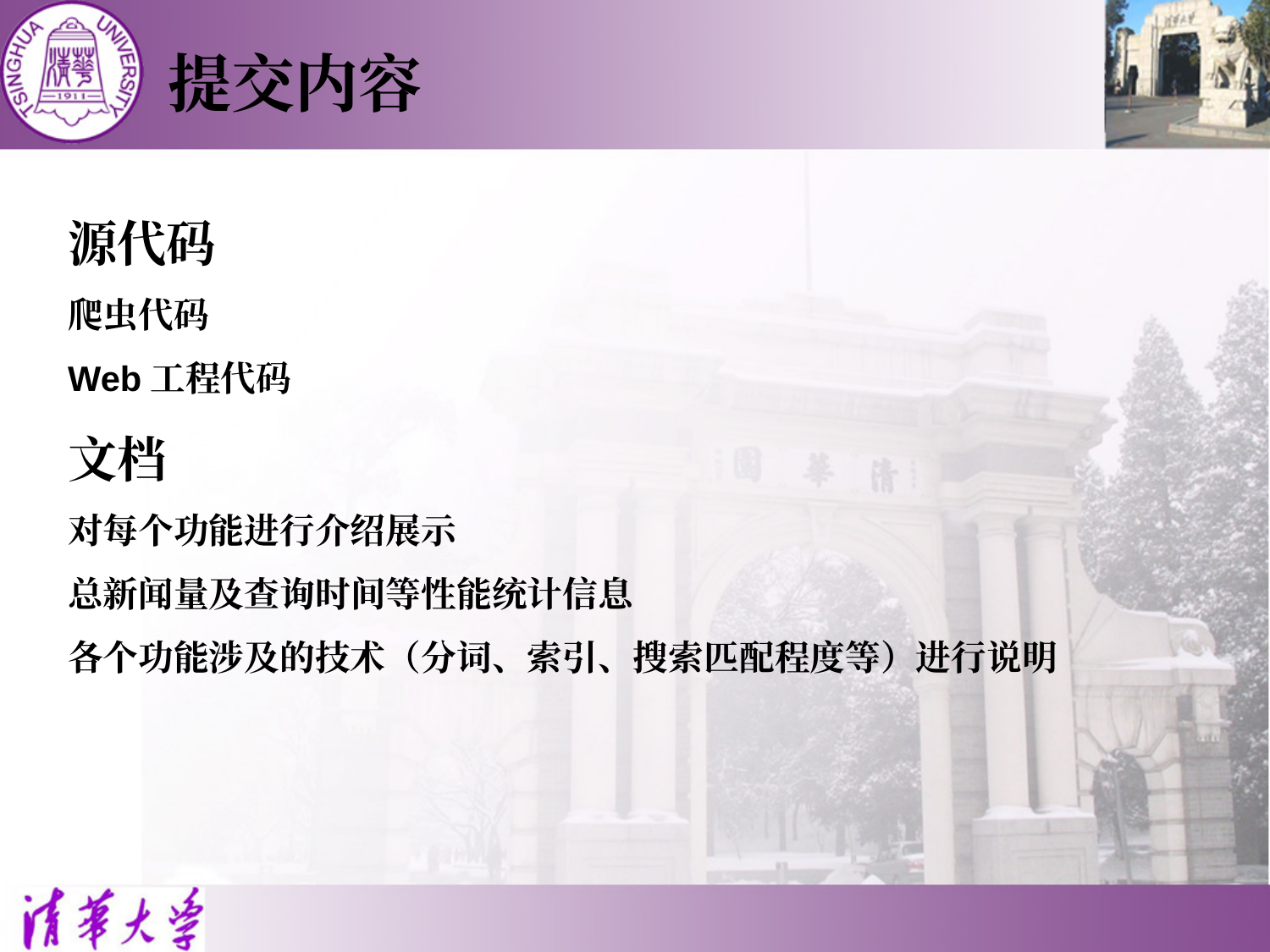

提交内容
源代码
爬虫代码
Web工程代码
文档
对每个功能进行介绍展示
总新闻量及查询时间等性能统计信息
各个功能涉及的技术（分词、索引、搜索匹配程度等）进行说明